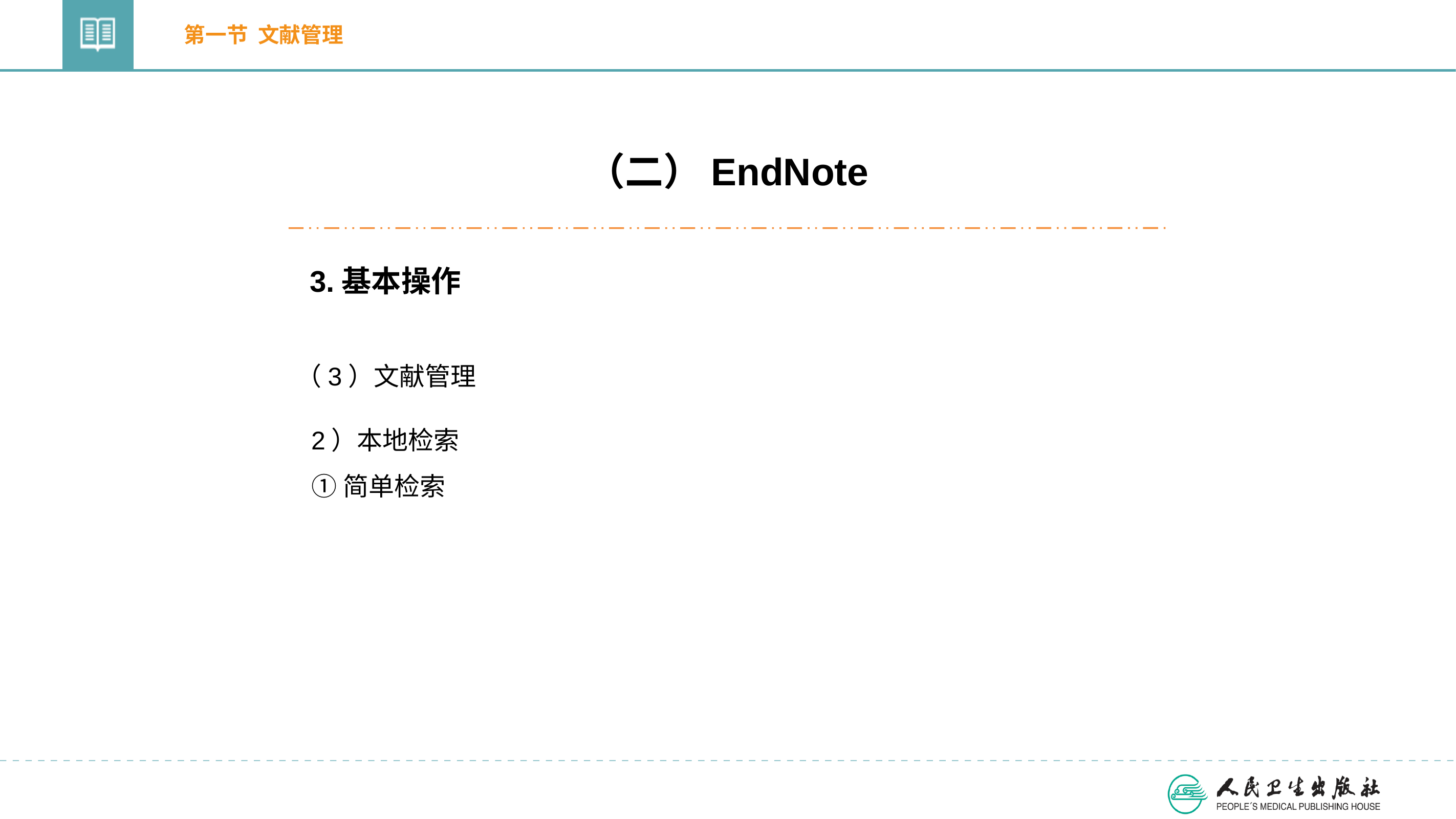

第一节  文献管理
（二）EndNote

3.基本操作
（3）文献管理
2）本地检索
①简单检索